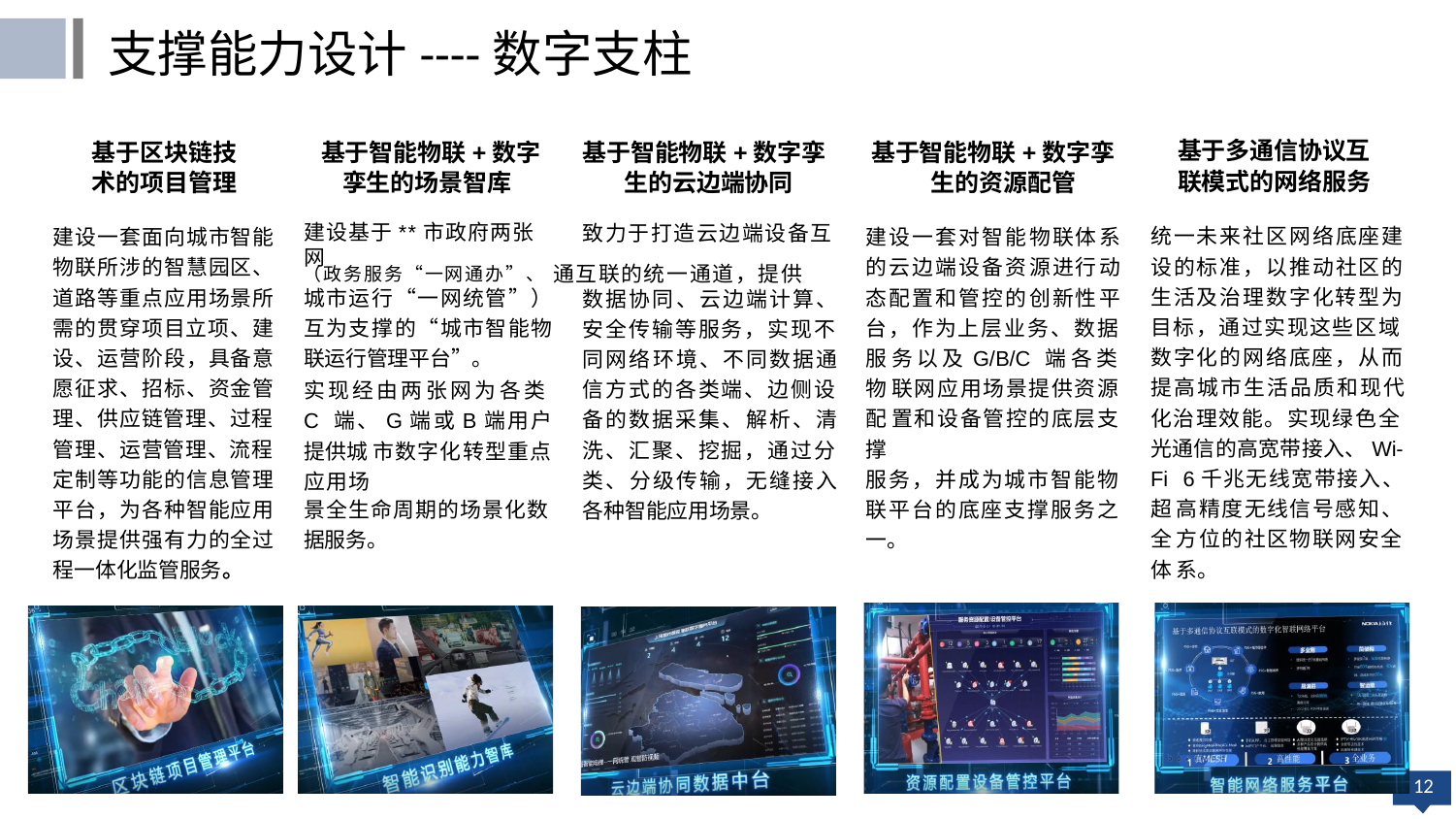

支撑能力设计----数字支柱
基于多通信协议互
联模式的网络服务
基于智能物联+数字 孪生的场景智库
基于智能物联+数字孪生的云边端协同
基于智能物联+数字孪生的资源配管
基于区块链技 术的项目管理
统一未来社区网络底座建 设的标准，以推动社区的 生活及治理数字化转型为 目标，通过实现这些区域
数字化的网络底座，从而 提高城市生活品质和现代 化治理效能。实现绿色全
光通信的高宽带接入、Wi- Fi  6千兆无线宽带接入、超 高精度无线信号感知、全 方位的社区物联网安全体 系。
建设一套面向城市智能 物联所涉的智慧园区、 道路等重点应用场景所 需的贯穿项目立项、建 设、运营阶段，具备意 愿征求、招标、资金管 理、供应链管理、过程 管理、运营管理、流程 定制等功能的信息管理 平台，为各种智能应用 场景提供强有力的全过 程一体化监管服务。
建设一套对智能物联体系 的云边端设备资源进行动 态配置和管控的创新性平 台，作为上层业务、数据 服务以及G/B/C 端各类物 联网应用场景提供资源配 置和设备管控的底层支撑
服务，并成为城市智能物 联平台的底座支撑服务之 一。
建设基于**市政府两张网
致力于打造云边端设备互
（政务服务“一网通办”、  通互联的统一通道，提供
城市运行“一网统管”） 互为支撑的“城市智能物 联运行管理平台”。
实现经由两张网为各类C 端、G端或B端用户提供城 市数字化转型重点应用场
景全生命周期的场景化数
据服务。
数据协同、云边端计算、 安全传输等服务，实现不 同网络环境、不同数据通 信方式的各类端、边侧设 备的数据采集、解析、清 洗、汇聚、挖掘，通过分 类、分级传输，无缝接入 各种智能应用场景。